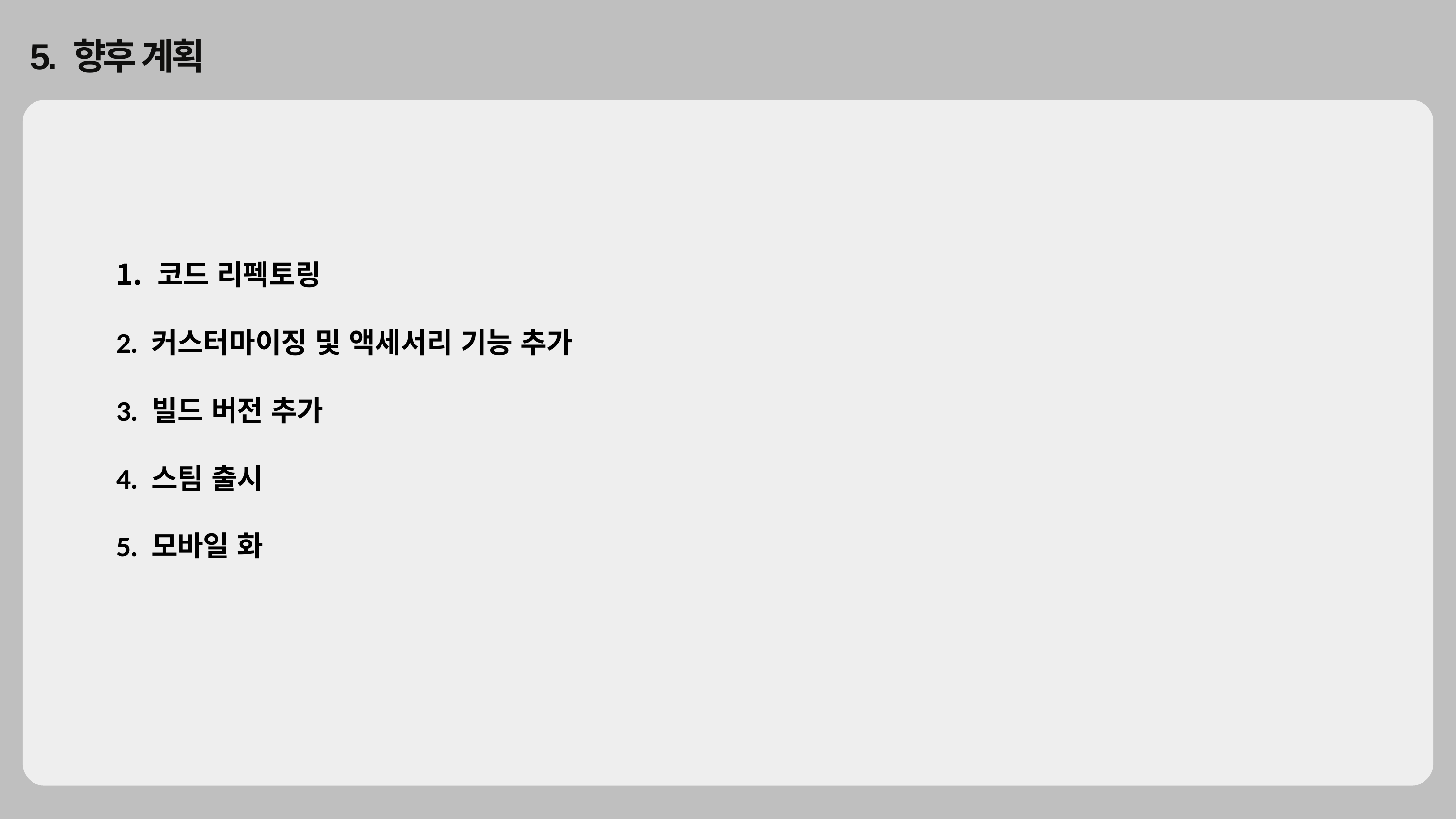

5. 향후 계획

코드 리펙토링

2. 커스터마이징 및 액세서리 기능 추가

3. 빌드 버전 추가

4. 스팀 출시

5. 모바일 화